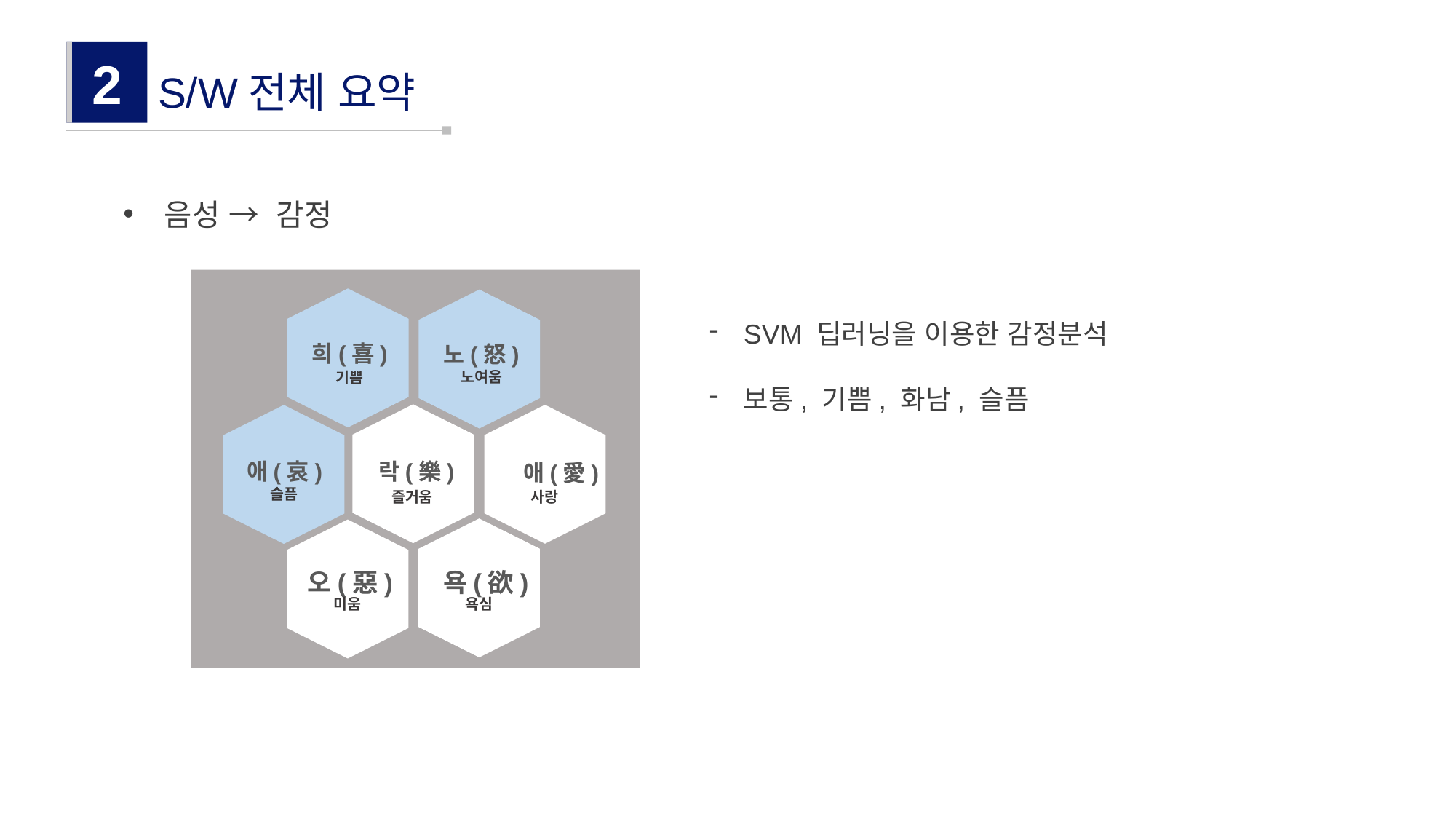

2

S/W전체 요약

음성 →  감정

희(喜)
노(怒)

기쁨
애(哀)
락(樂)
애(愛)
슬픔
노여움
즐거움
사랑
오(惡)
욕(欲)
미움
욕심
SVM 딥러닝을 이용한 감정분석
보통, 기쁨, 화남, 슬픔